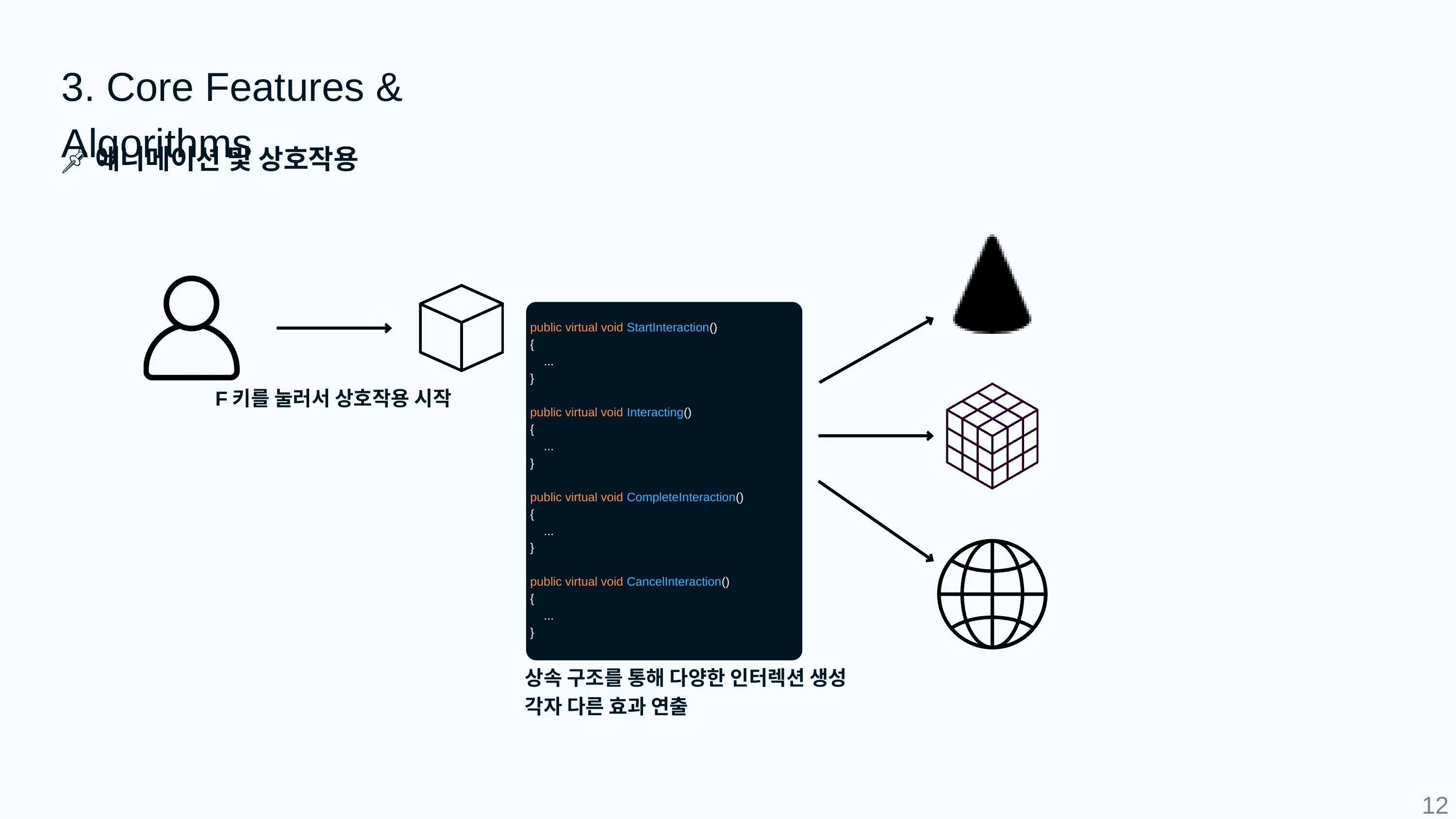

3. Core Features & Algorithms
📌애니메이션 및 상호작용

public virtual void StartInteraction()
{
    ...
}

public virtual void Interacting()
{
    ...
}

public virtual void CompleteInteraction()
{
    ...
}

public virtual void CancelInteraction()
{
    ...
}

F키를 눌러서 상호작용 시작

상속 구조를 통해 다양한 인터렉션 생성
각자 다른 효과 연출
12